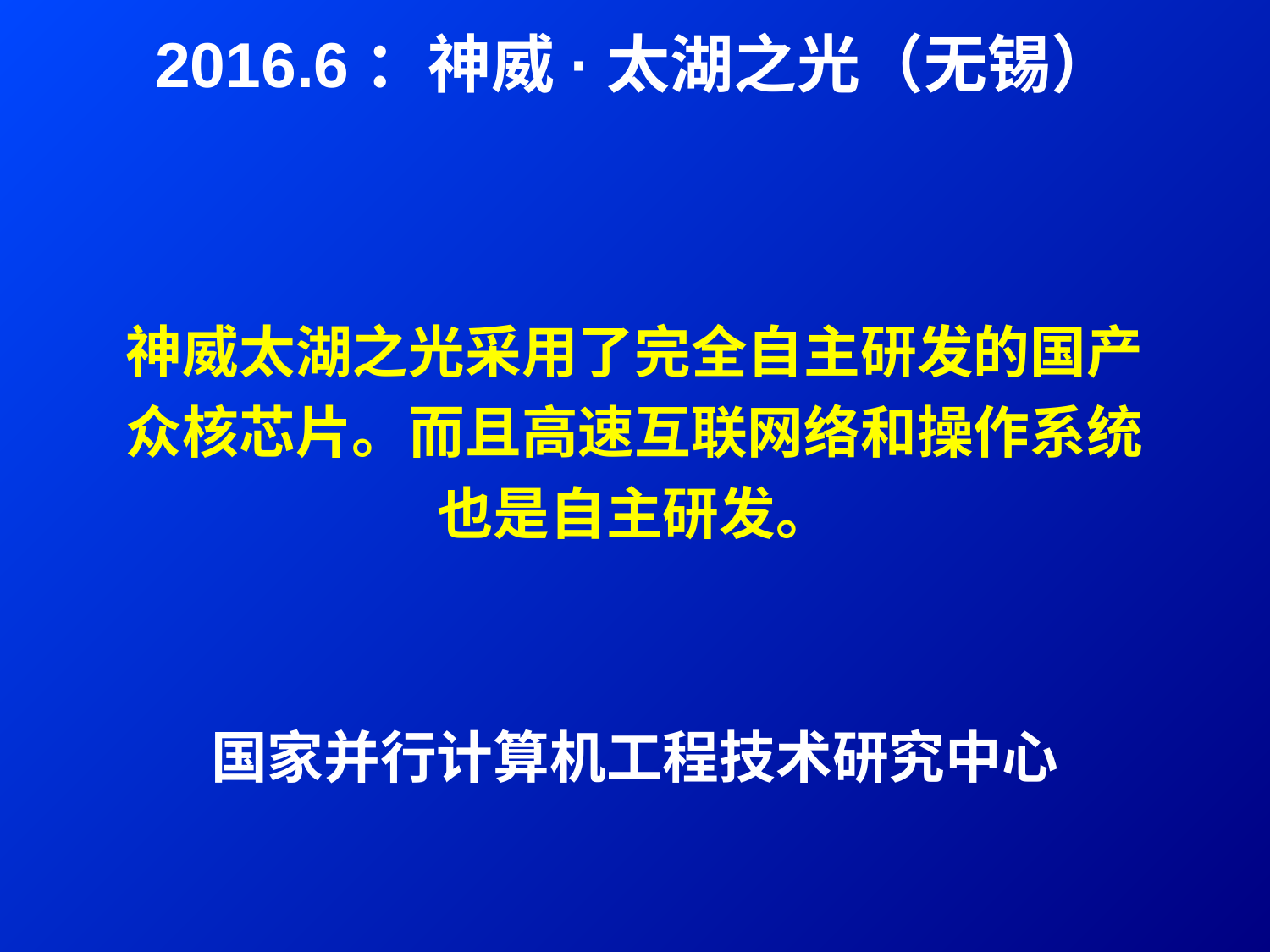

2016.6：神威·太湖之光（无锡）
神威太湖之光采用了完全自主研发的国产众核芯片。而且高速互联网络和操作系统也是自主研发。

国家并行计算机工程技术研究中心